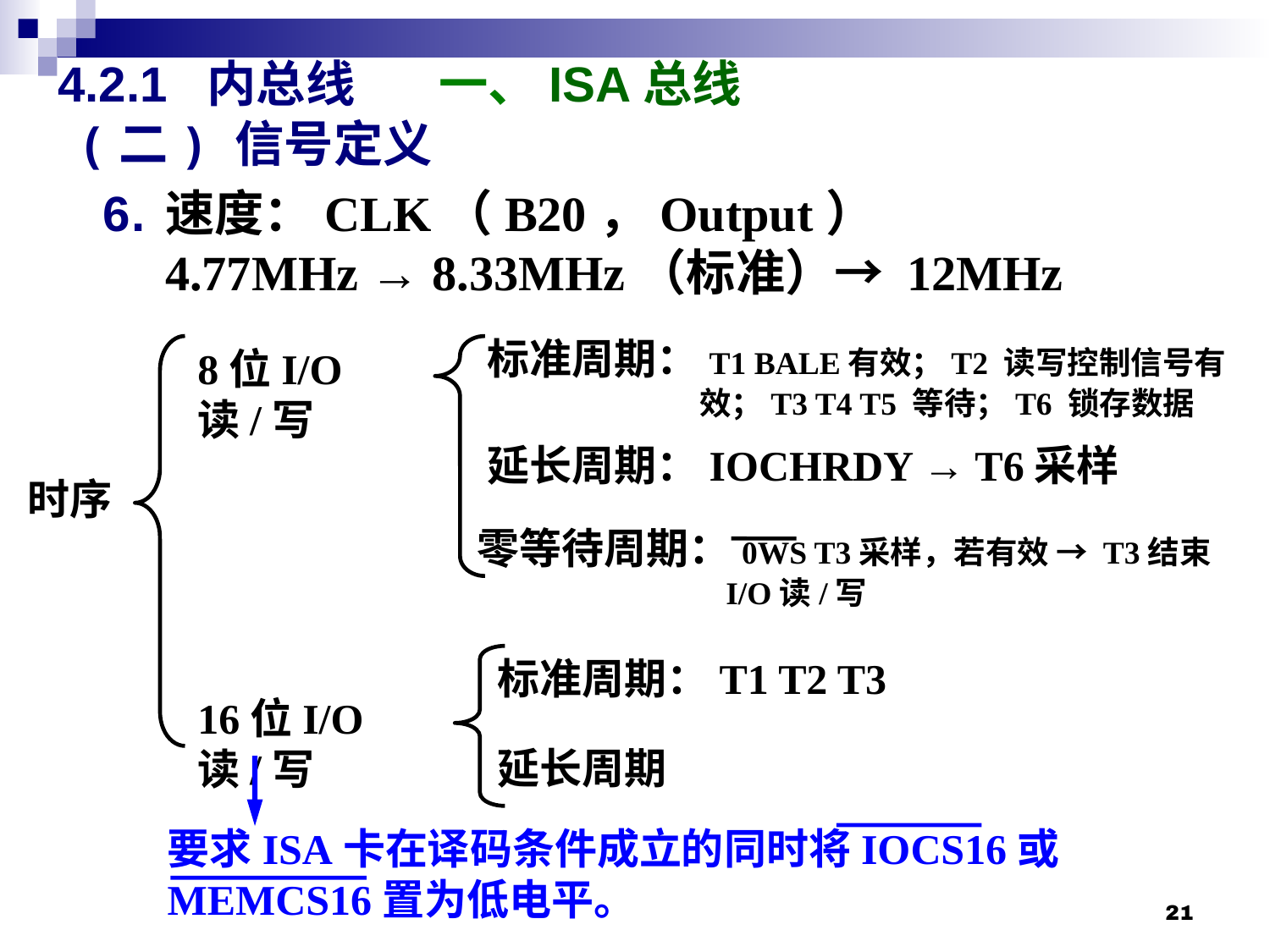

# 4.2.1  内总线 	一、ISA总线
(二) 信号定义
速度：CLK（B20，Output）
4.77MHz → 8.33MHz（标准）→ 12MHz
标准周期：T1 BALE有效；T2 读写控制信号有效；T3 T4 T5 等待；T6 锁存数据

8位I/O读/写

延长周期：IOCHRDY → T6采样
时序
零等待周期：0WS T3采样，若有效 → T3结束I/O读/写

标准周期：T1 T2 T3
16位I/O读/写
延长周期

要求ISA卡在译码条件成立的同时将IOCS16或MEMCS16置为低电平。

21